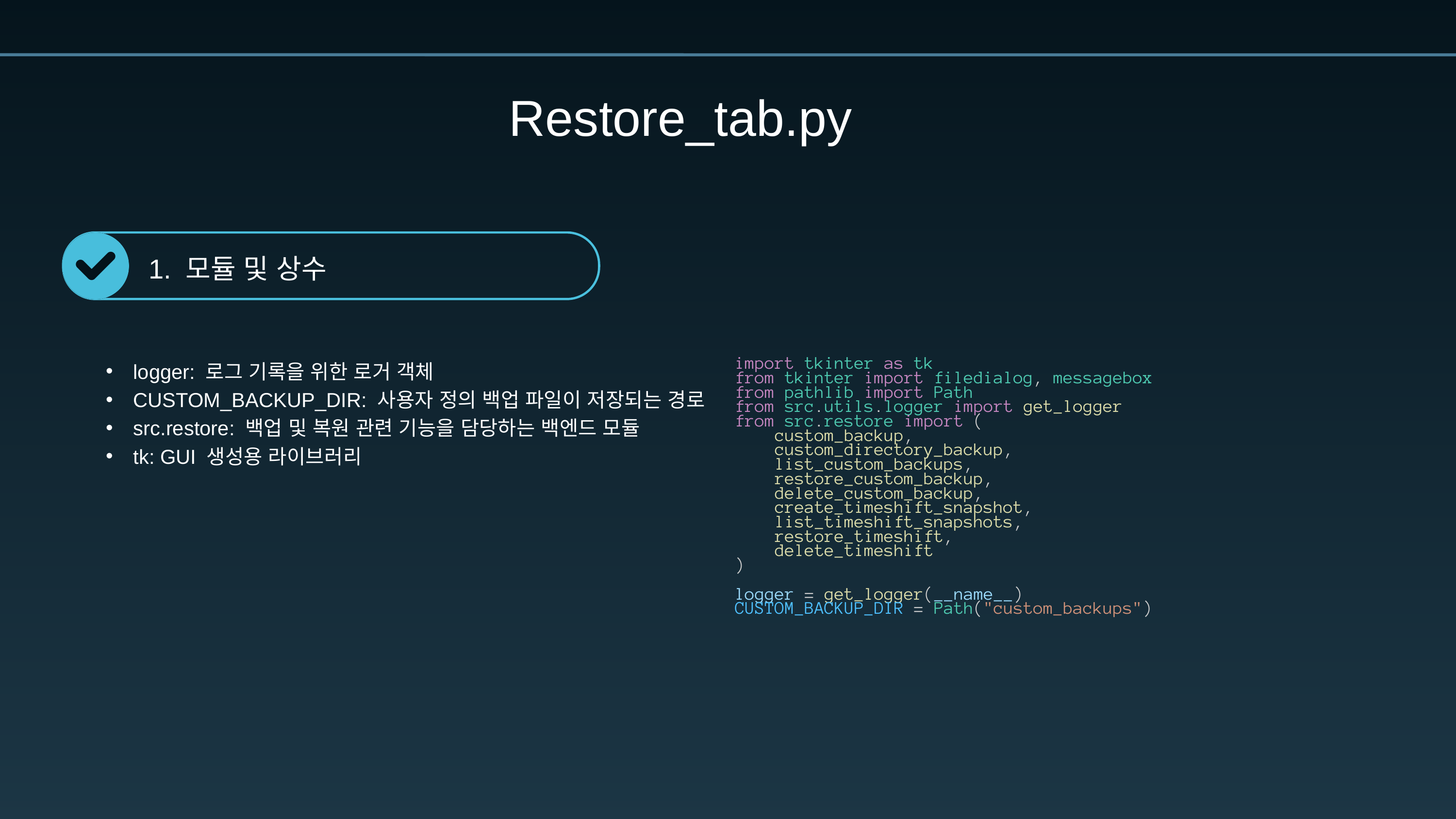

Restore_tab.py

1. 모듈 및 상수
logger: 로그 기록을 위한 로거 객체
CUSTOM_BACKUP_DIR: 사용자 정의 백업 파일이 저장되는 경로
src.restore: 백업 및 복원 관련 기능을 담당하는 백엔드 모듈
tk: GUI 생성용 라이브러리
import tkinter as tk
from tkinter import filedialog, messagebox
from pathlib import Path
from src.utils.logger import get_logger
from src.restore import (
    custom_backup,
    custom_directory_backup,
    list_custom_backups,
    restore_custom_backup,
    delete_custom_backup,
    create_timeshift_snapshot,
    list_timeshift_snapshots,
    restore_timeshift,
    delete_timeshift
)
logger = get_logger(__name__)
CUSTOM_BACKUP_DIR = Path("custom_backups")